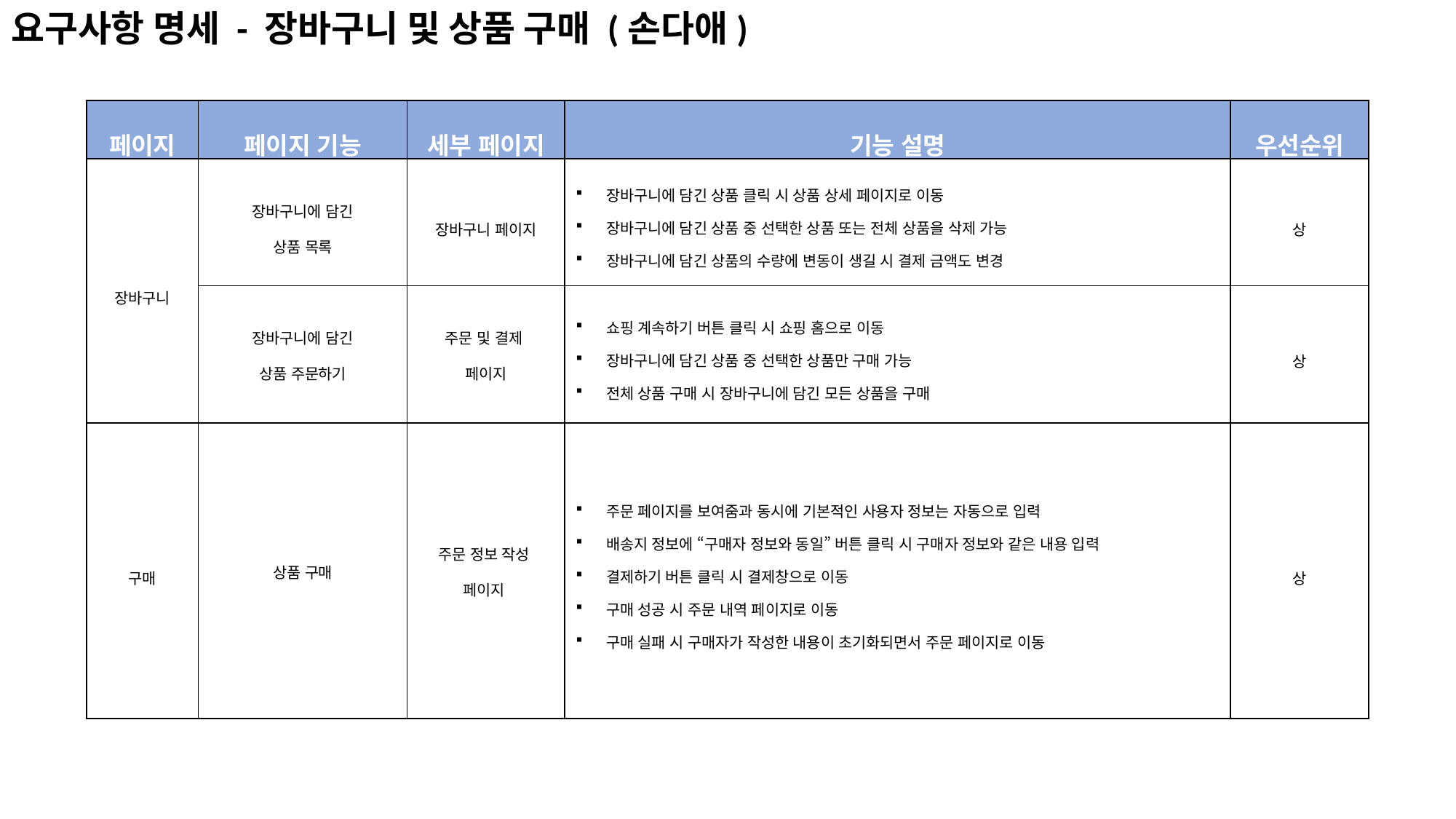

요구사항 명세 - 장바구니 및 상품 구매 (손다애)
| 페이지 | 페이지 기능 | 세부 페이지 | 기능 설명 | 우선순위 |
| --- | --- | --- | --- | --- |
| 장바구니 | 장바구니에 담긴 상품 목록 | 장바구니 페이지 | 장바구니에 담긴 상품 클릭 시 상품 상세 페이지로 이동 장바구니에 담긴 상품 중 선택한 상품 또는 전체 상품을 삭제 가능 장바구니에 담긴 상품의 수량에 변동이 생길 시 결제 금액도 변경 | 상 |
|  | 장바구니에 담긴 상품 주문하기 | 주문 및 결제 페이지 | 쇼핑 계속하기 버튼 클릭 시 쇼핑 홈으로 이동 장바구니에 담긴 상품 중 선택한 상품만 구매 가능 전체 상품 구매 시 장바구니에 담긴 모든 상품을 구매 | 상 |
| 구매 | 상품 구매 | 주문 정보 작성  페이지 | 주문 페이지를 보여줌과 동시에 기본적인 사용자 정보는 자동으로 입력 배송지 정보에 “구매자 정보와 동일” 버튼 클릭 시 구매자 정보와 같은 내용 입력 결제하기 버튼 클릭 시 결제창으로 이동 구매 성공 시 주문 내역 페이지로 이동 구매 실패 시 구매자가 작성한 내용이 초기화되면서 주문 페이지로 이동 | 상 |